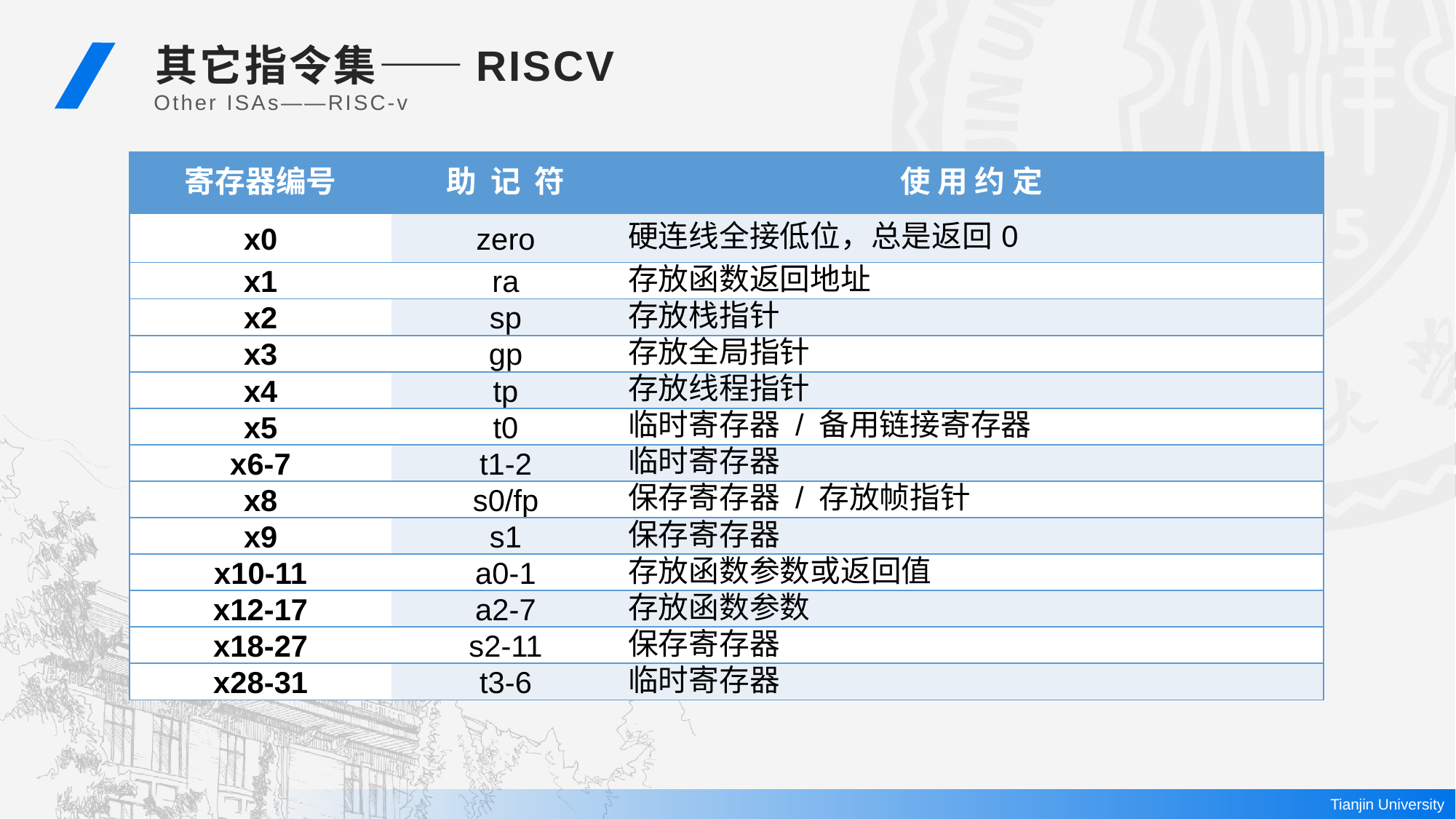

其它指令集——RISCV
Other ISAs——RISC-v
| 寄存器编号 | 助 记 符 | 使 用 约 定 |
| --- | --- | --- |
| x0 | zero | 硬连线全接低位，总是返回0 |
| x1 | ra | 存放函数返回地址 |
| x2 | sp | 存放栈指针 |
| x3 | gp | 存放全局指针 |
| x4 | tp | 存放线程指针 |
| x5 | t0 | 临时寄存器 / 备用链接寄存器 |
| x6-7 | t1-2 | 临时寄存器 |
| x8 | s0/fp | 保存寄存器 / 存放帧指针 |
| x9 | s1 | 保存寄存器 |
| x10-11 | a0-1 | 存放函数参数或返回值 |
| x12-17 | a2-7 | 存放函数参数 |
| x18-27 | s2-11 | 保存寄存器 |
| x28-31 | t3-6 | 临时寄存器 |